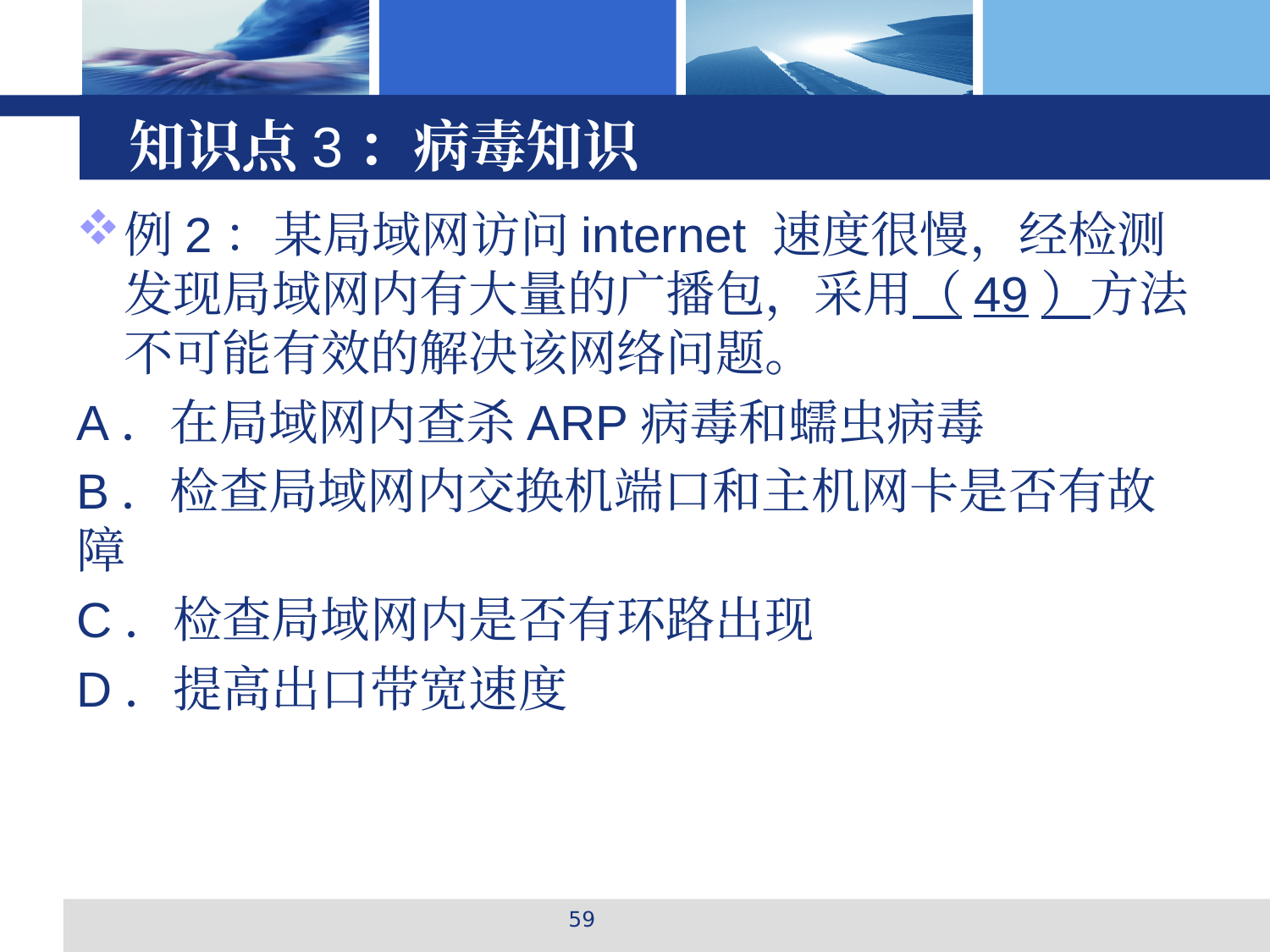

# 知识点3：病毒知识
例2：某局域网访问internet 速度很慢，经检测发现局域网内有大量的广播包，采用（49）方法不可能有效的解决该网络问题。
A．在局域网内查杀ARP病毒和蠕虫病毒
B．检查局域网内交换机端口和主机网卡是否有故障
C．检查局域网内是否有环路出现
D．提高出口带宽速度

59